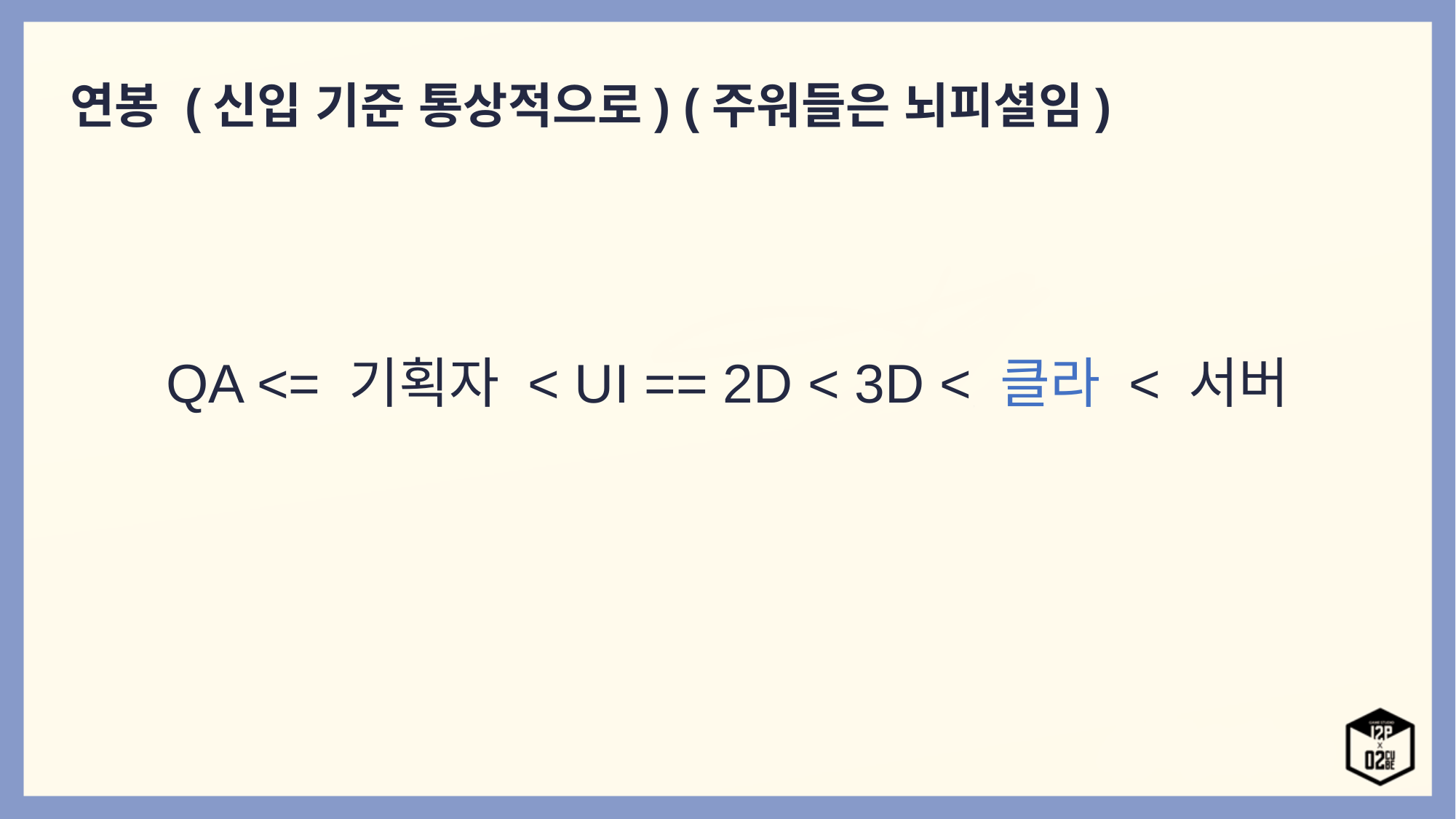

연봉 (신입 기준 통상적으로) (주워들은 뇌피셜임)
QA <= 기획자 < UI == 2D < 3D < 클라 < 서버